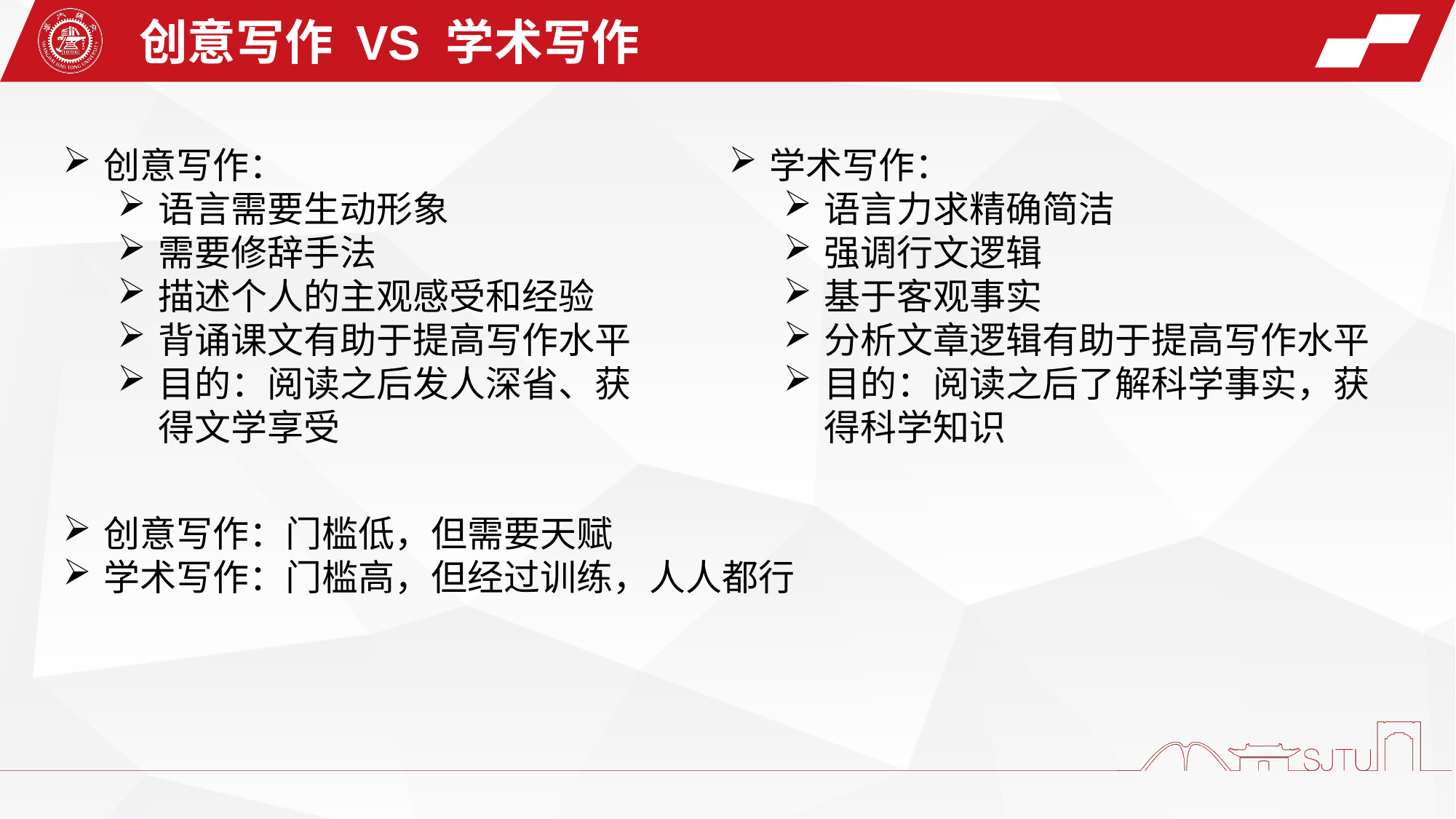

创意写作 VS 学术写作
创意写作：
语言需要生动形象
需要修辞手法
描述个人的主观感受和经验
背诵课文有助于提高写作水平
目的：阅读之后发人深省、获得文学享受
学术写作：
语言力求精确简洁
强调行文逻辑
基于客观事实
分析文章逻辑有助于提高写作水平
目的：阅读之后了解科学事实，获得科学知识
创意写作：门槛低，但需要天赋
学术写作：门槛高，但经过训练，人人都行